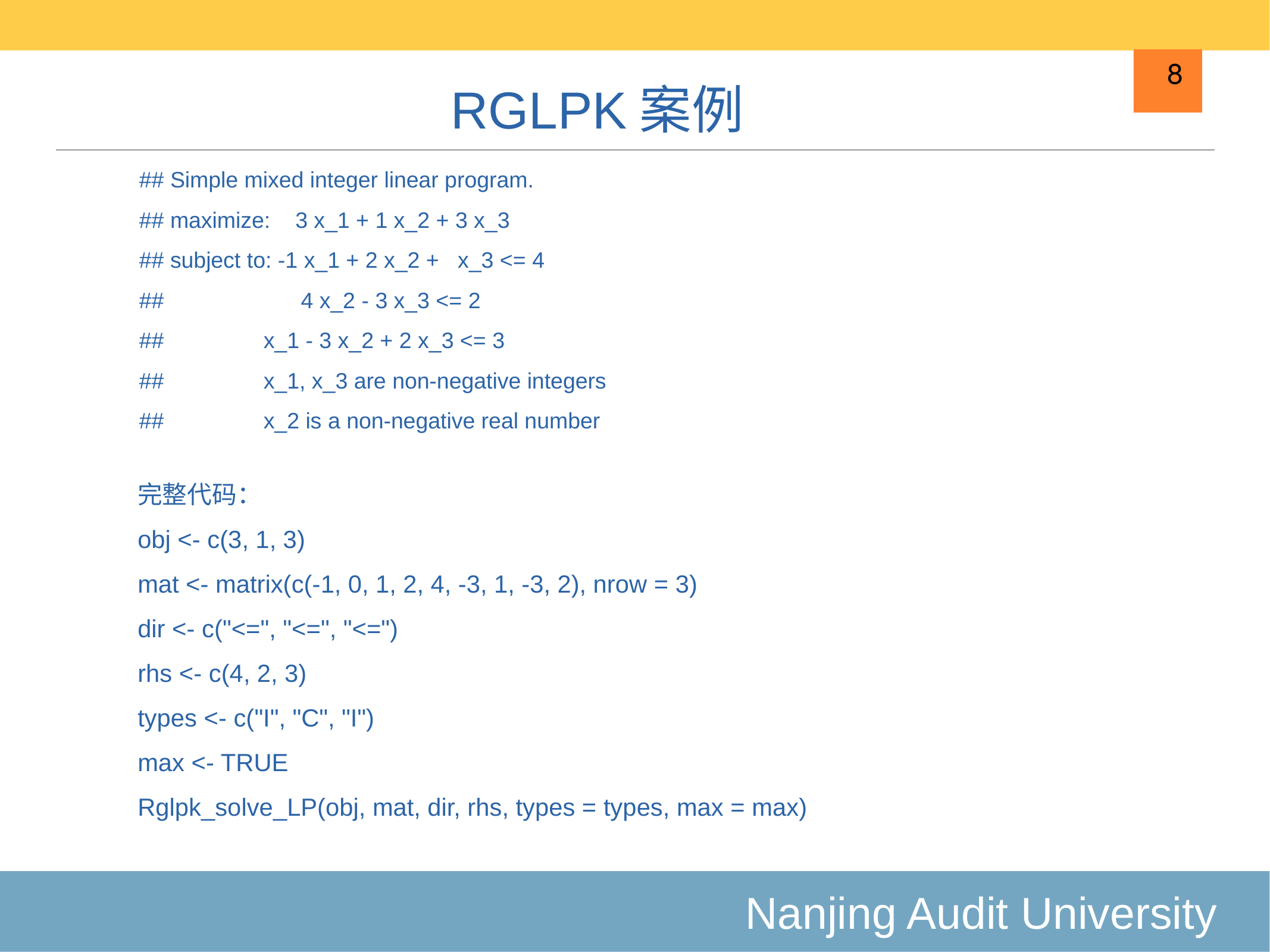

# RGLPK案例
8

## Simple mixed integer linear program.
## maximize:    3 x_1 + 1 x_2 + 3 x_3
## subject to: -1 x_1 + 2 x_2 +   x_3 <= 4
##                      4 x_2 - 3 x_3 <= 2
##                x_1 - 3 x_2 + 2 x_3 <= 3
##                x_1, x_3 are non-negative integers
##                x_2 is a non-negative real number
完整代码：
obj <- c(3, 1, 3)
mat <- matrix(c(-1, 0, 1, 2, 4, -3, 1, -3, 2), nrow = 3)
dir <- c("<=", "<=", "<=")
rhs <- c(4, 2, 3)
types <- c("I", "C", "I")
max <- TRUE
Rglpk_solve_LP(obj, mat, dir, rhs, types = types, max = max)